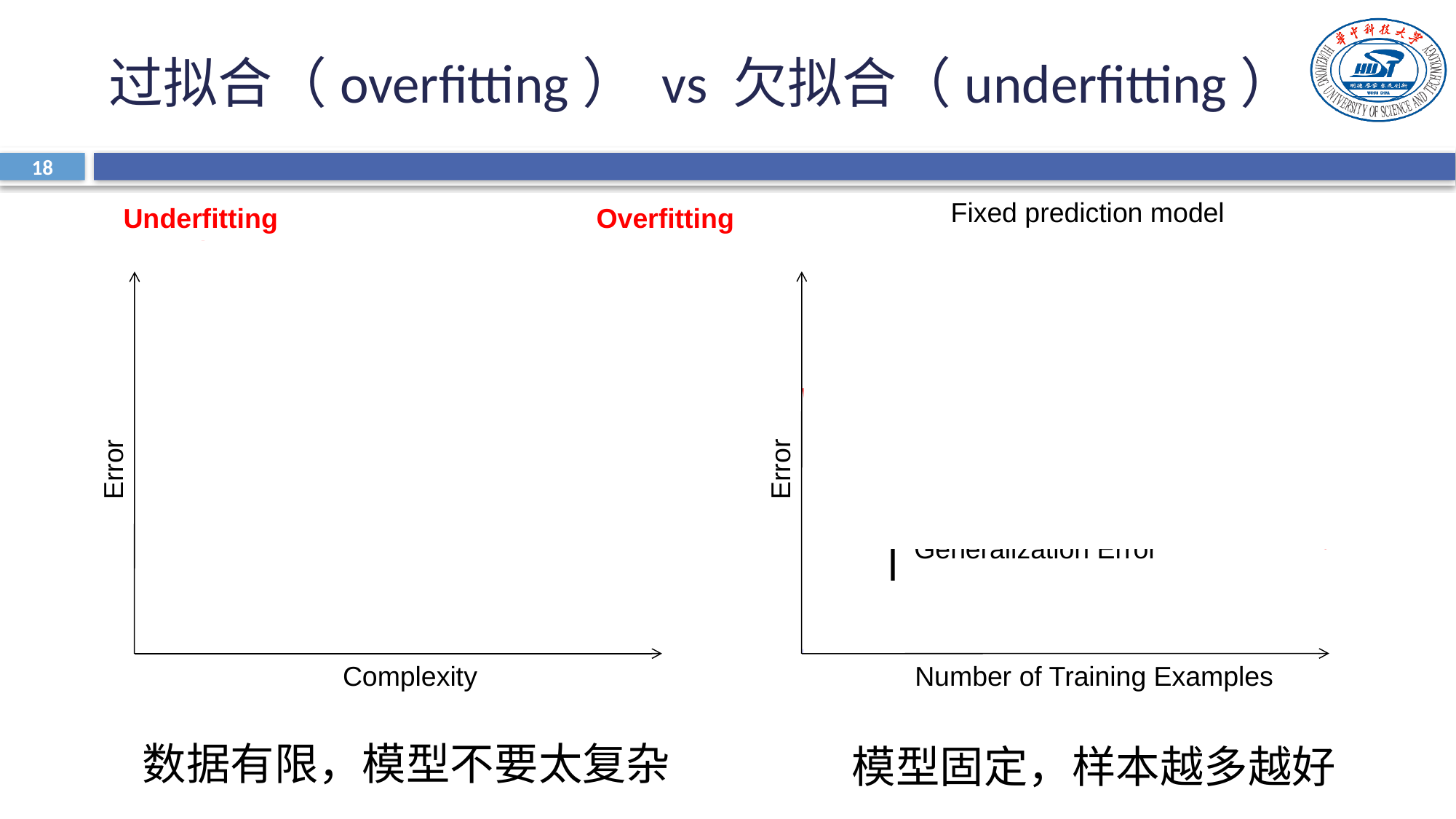

# 过拟合（overfitting） vs 欠拟合（underfitting）
18
Fixed prediction model
Underfitting
Overfitting

Error
Number of Training Examples
Error
Complexity

Test error
Testing

Generalization Error

Training error

Training
数据有限，模型不要太复杂
模型固定，样本越多越好